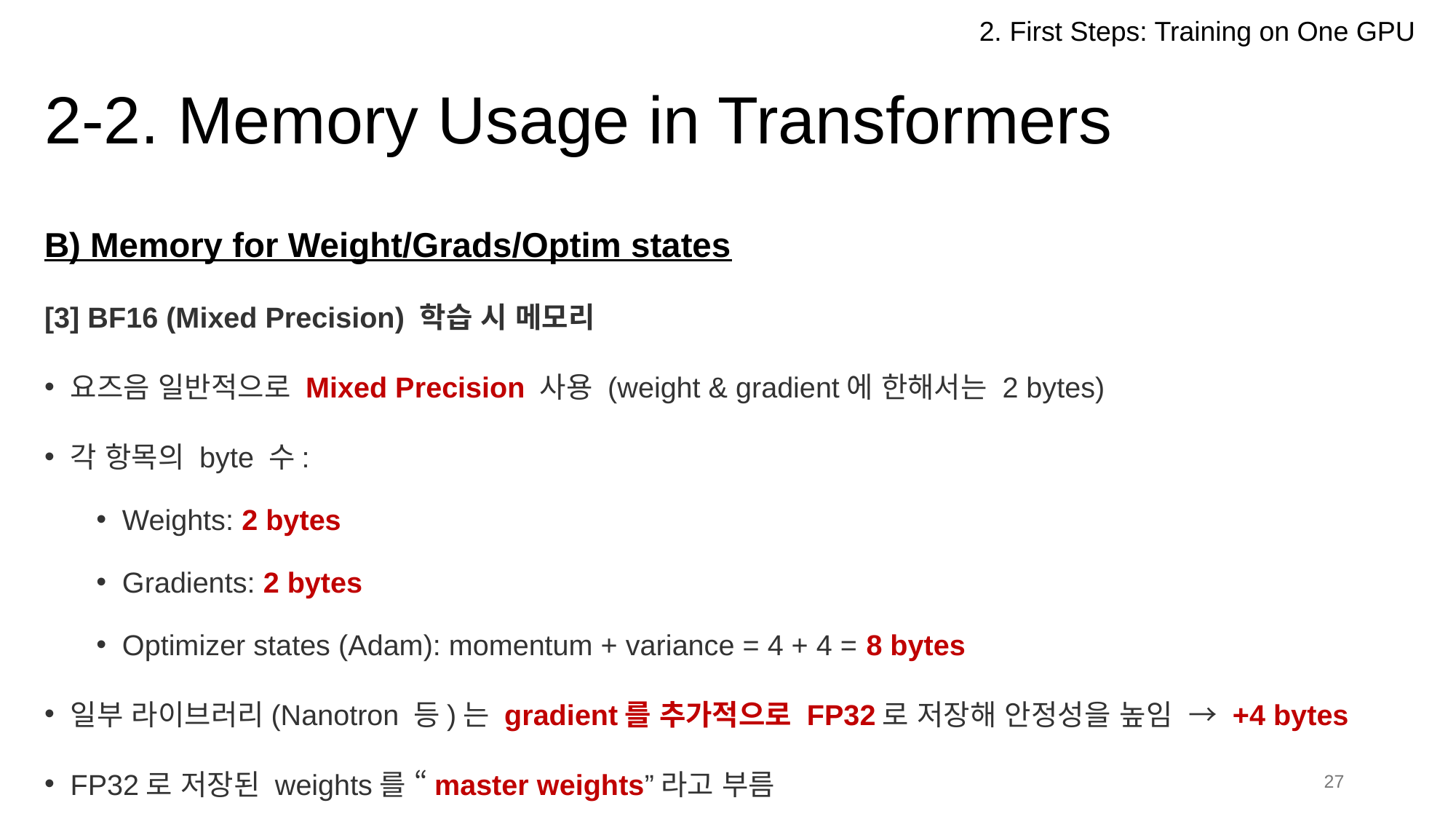

2. First Steps: Training on One GPU
# 2-2. Memory Usage in Transformers
B) Memory for Weight/Grads/Optim states
[3] BF16 (Mixed Precision) 학습 시 메모리
요즈음 일반적으로 Mixed Precision 사용 (weight & gradient에 한해서는 2 bytes)
각 항목의 byte 수:
Weights: 2 bytes
Gradients: 2 bytes
Optimizer states (Adam): momentum + variance = 4 + 4 = 8 bytes
일부 라이브러리(Nanotron 등)는 gradient를 추가적으로 FP32로 저장해 안정성을 높임  → +4 bytes
FP32로 저장된 weights를 “master weights”라고 부름

27